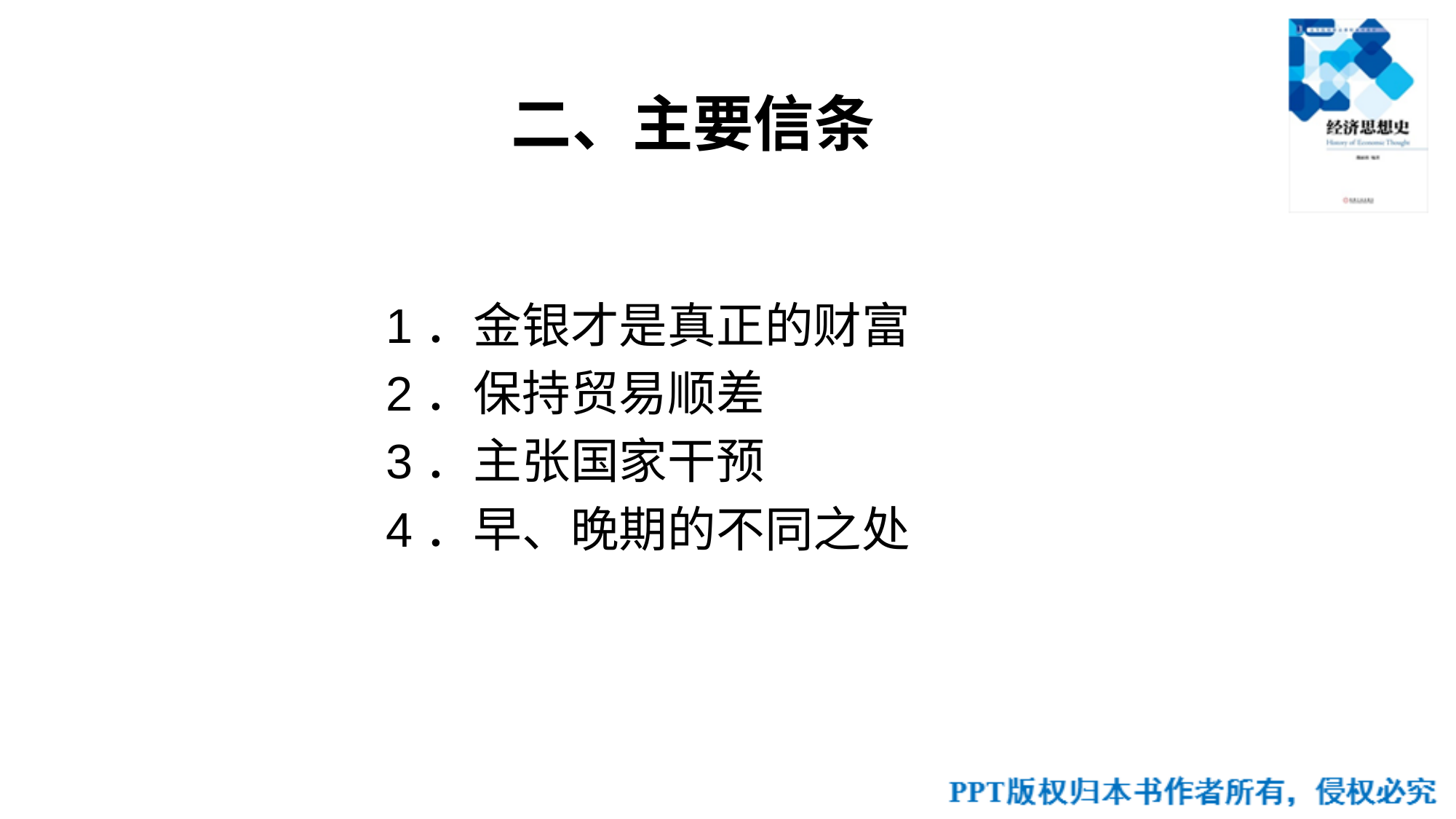

# 二、主要信条
1．金银才是真正的财富
2．保持贸易顺差
3．主张国家干预
4．早、晚期的不同之处

46